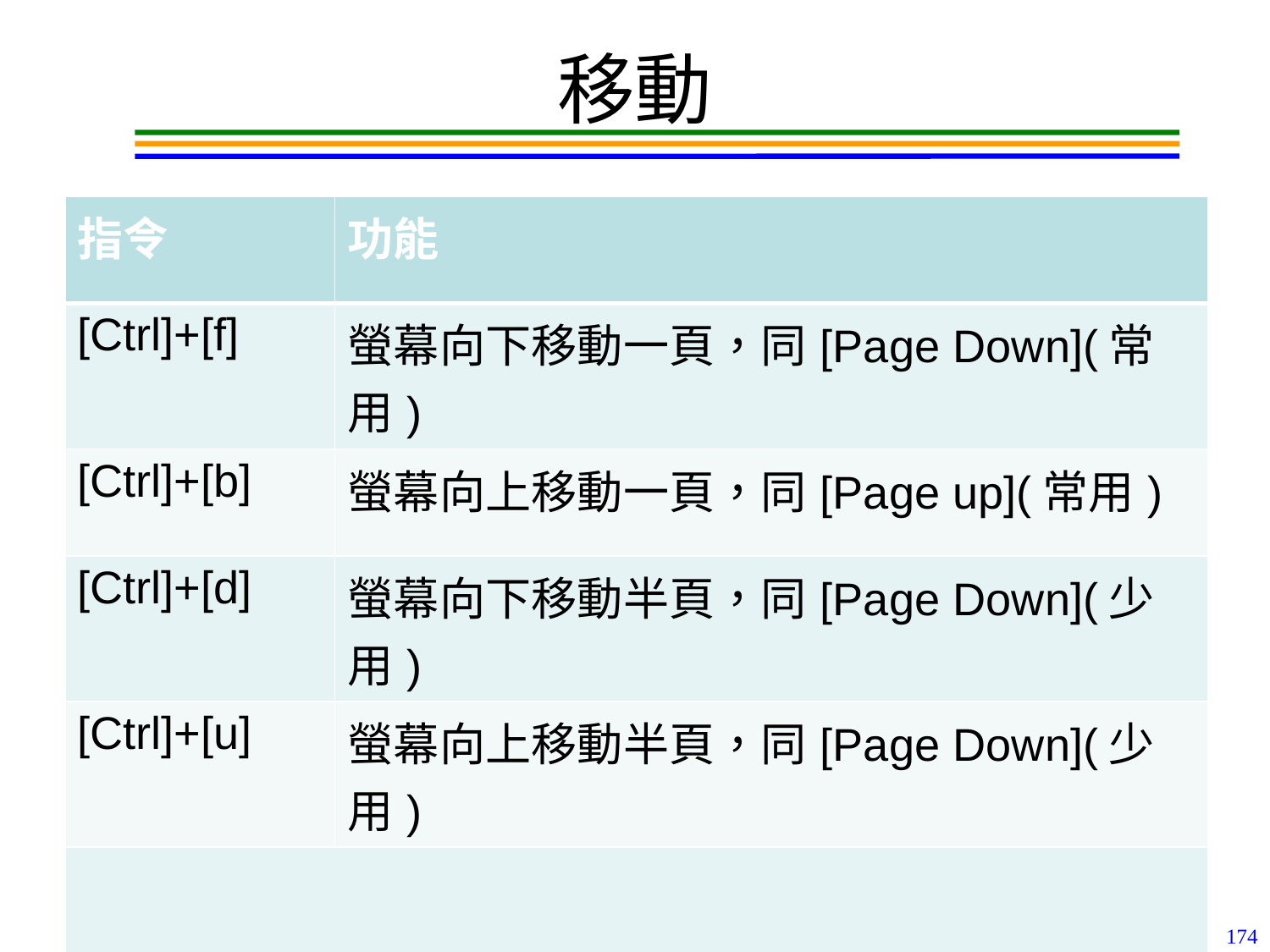

# 移動
| 指令 | 功能 |
| --- | --- |
| [Ctrl]+[f] | 螢幕向下移動一頁，同[Page Down](常用) |
| [Ctrl]+[b] | 螢幕向上移動一頁，同[Page up](常用) |
| [Ctrl]+[d] | 螢幕向下移動半頁，同[Page Down](少用) |
| [Ctrl]+[u] | 螢幕向上移動半頁，同[Page Down](少用) |
|  |  |
174